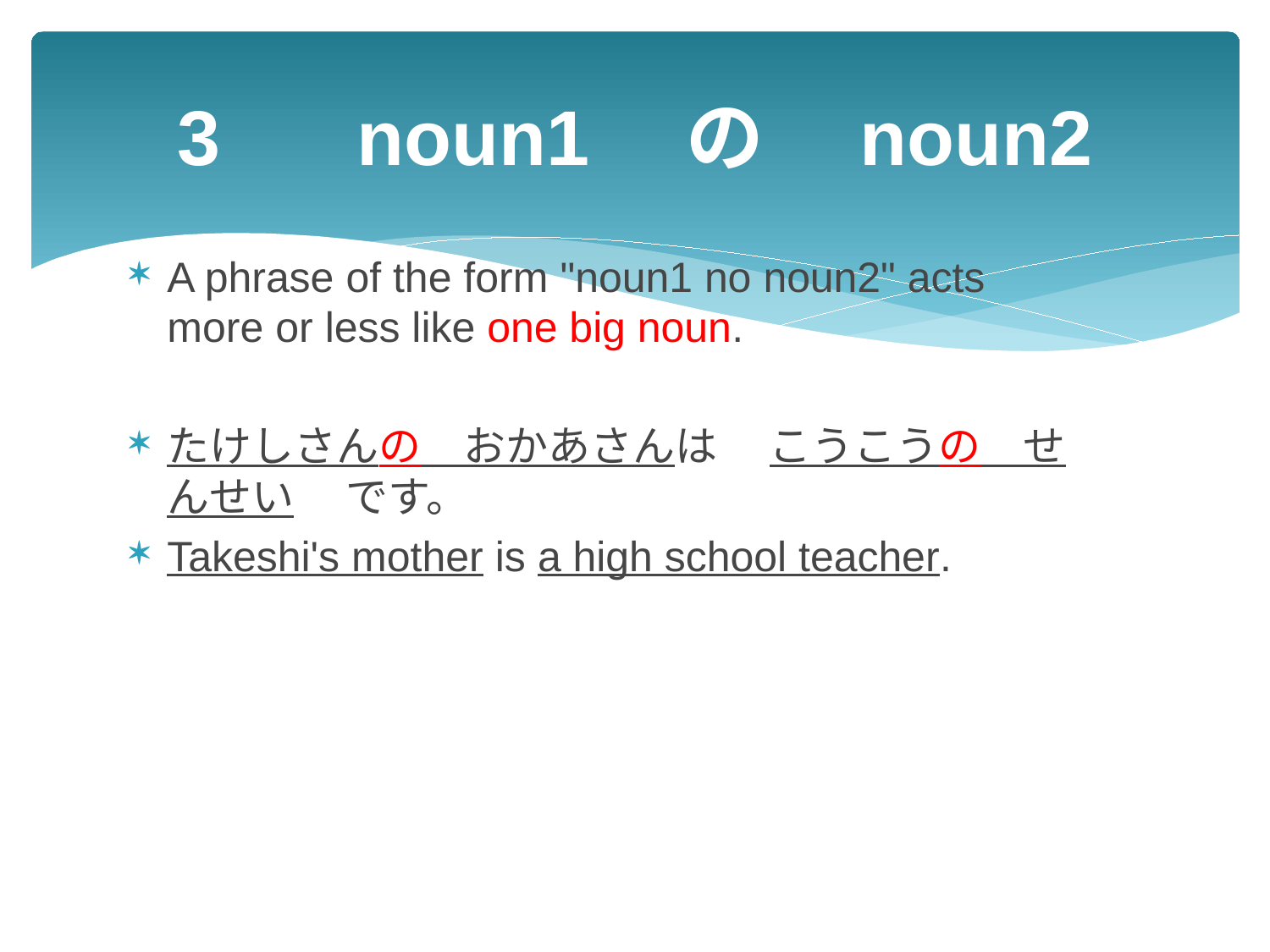

# 3 　noun1　の　noun2
A phrase of the form "noun1 no noun2" acts more or less like one big noun.

たけしさんの　おかあさんは　 こうこうの　せんせい　 です。
Takeshi's mother is a high school teacher.